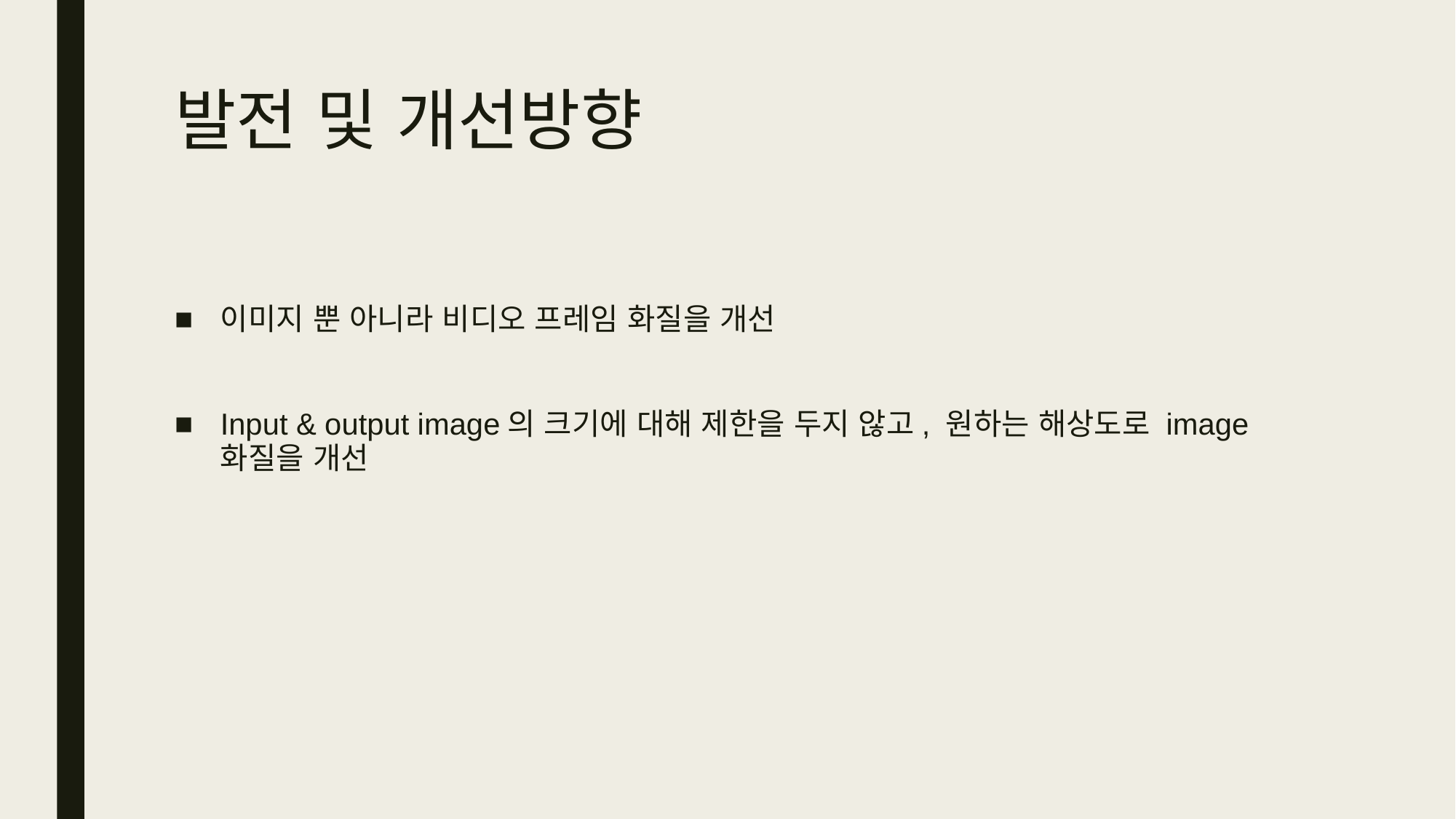

# 발전 및 개선방향
이미지 뿐 아니라 비디오 프레임 화질을 개선

Input & output image의 크기에 대해 제한을 두지 않고, 원하는 해상도로 image 화질을 개선